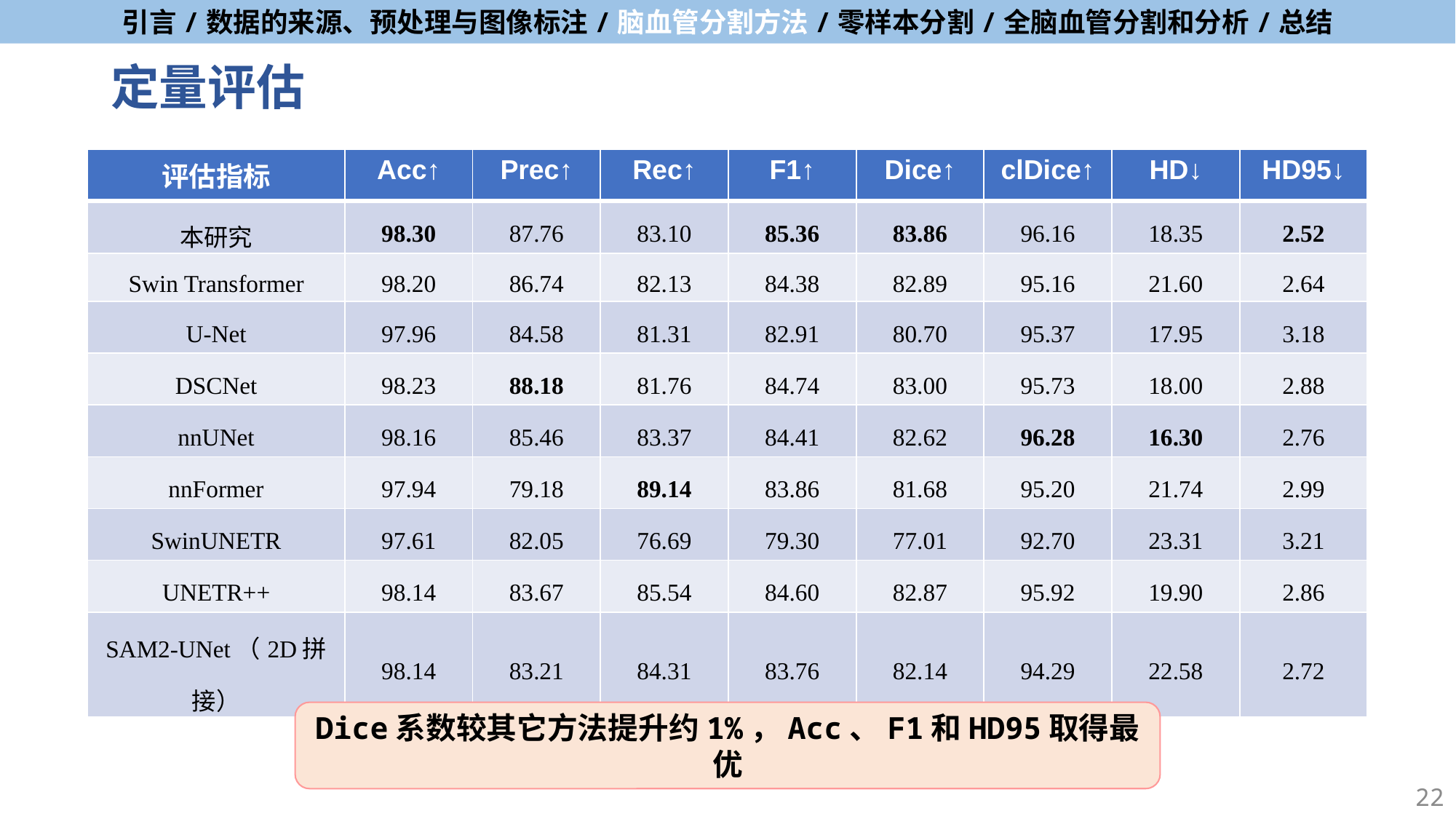

# 定量评估
| 评估指标 | Acc↑ | Prec↑ | Rec↑ | F1↑ | Dice↑ | clDice↑ | HD↓ | HD95↓ |
| --- | --- | --- | --- | --- | --- | --- | --- | --- |
| 本研究 | 98.30 | 87.76 | 83.10 | 85.36 | 83.86 | 96.16 | 18.35 | 2.52 |
| Swin Transformer | 98.20 | 86.74 | 82.13 | 84.38 | 82.89 | 95.16 | 21.60 | 2.64 |
| U-Net | 97.96 | 84.58 | 81.31 | 82.91 | 80.70 | 95.37 | 17.95 | 3.18 |
| DSCNet | 98.23 | 88.18 | 81.76 | 84.74 | 83.00 | 95.73 | 18.00 | 2.88 |
| nnUNet | 98.16 | 85.46 | 83.37 | 84.41 | 82.62 | 96.28 | 16.30 | 2.76 |
| nnFormer | 97.94 | 79.18 | 89.14 | 83.86 | 81.68 | 95.20 | 21.74 | 2.99 |
| SwinUNETR | 97.61 | 82.05 | 76.69 | 79.30 | 77.01 | 92.70 | 23.31 | 3.21 |
| UNETR++ | 98.14 | 83.67 | 85.54 | 84.60 | 82.87 | 95.92 | 19.90 | 2.86 |
| SAM2-UNet（2D拼接） | 98.14 | 83.21 | 84.31 | 83.76 | 82.14 | 94.29 | 22.58 | 2.72 |
Dice系数较其它方法提升约1%，Acc、F1和HD95取得最优
22